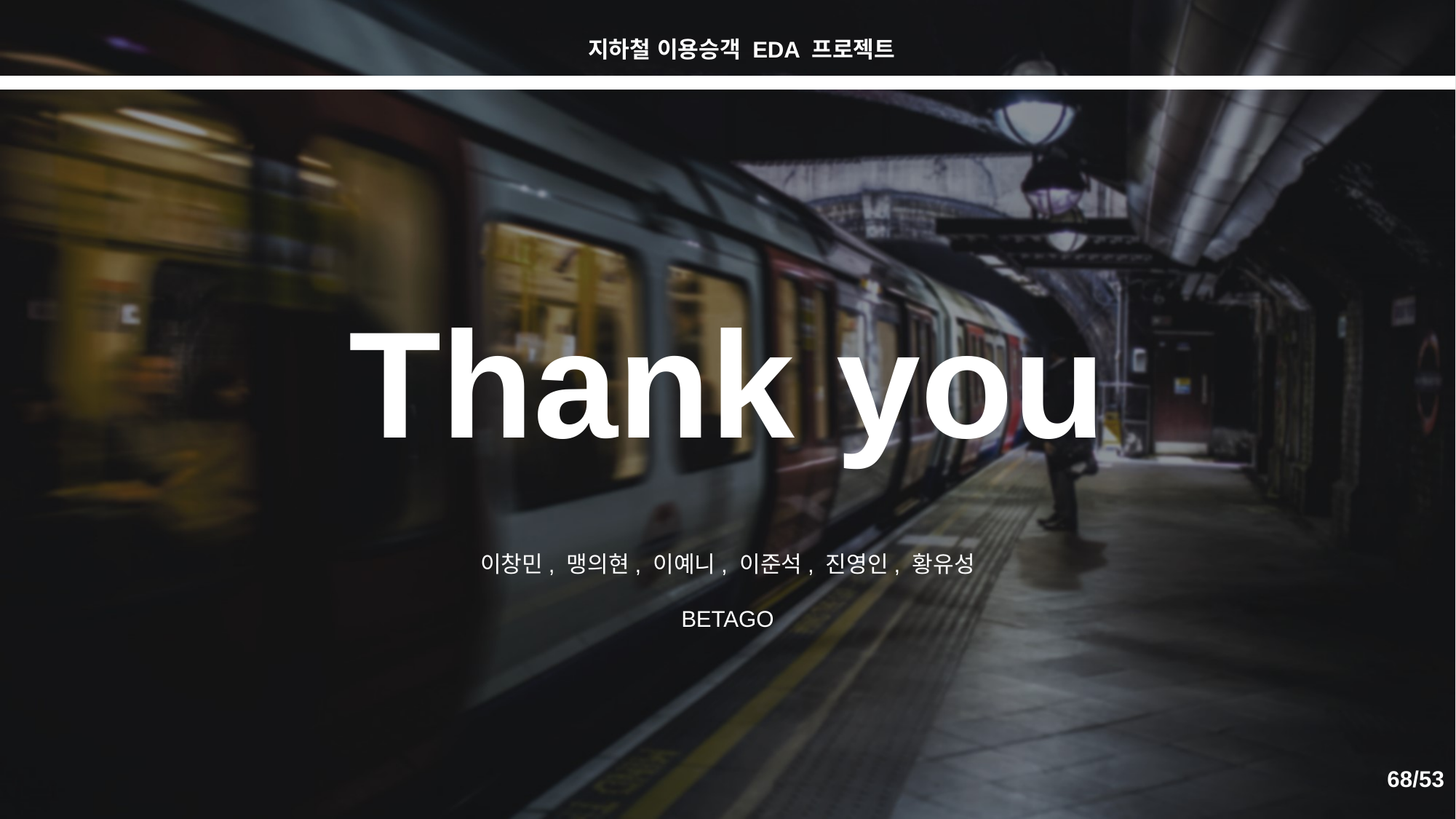

지하철 이용승객 EDA 프로젝트
Thank you
이창민, 맹의현, 이예니, 이준석, 진영인, 황유성

BETAGO

68/53